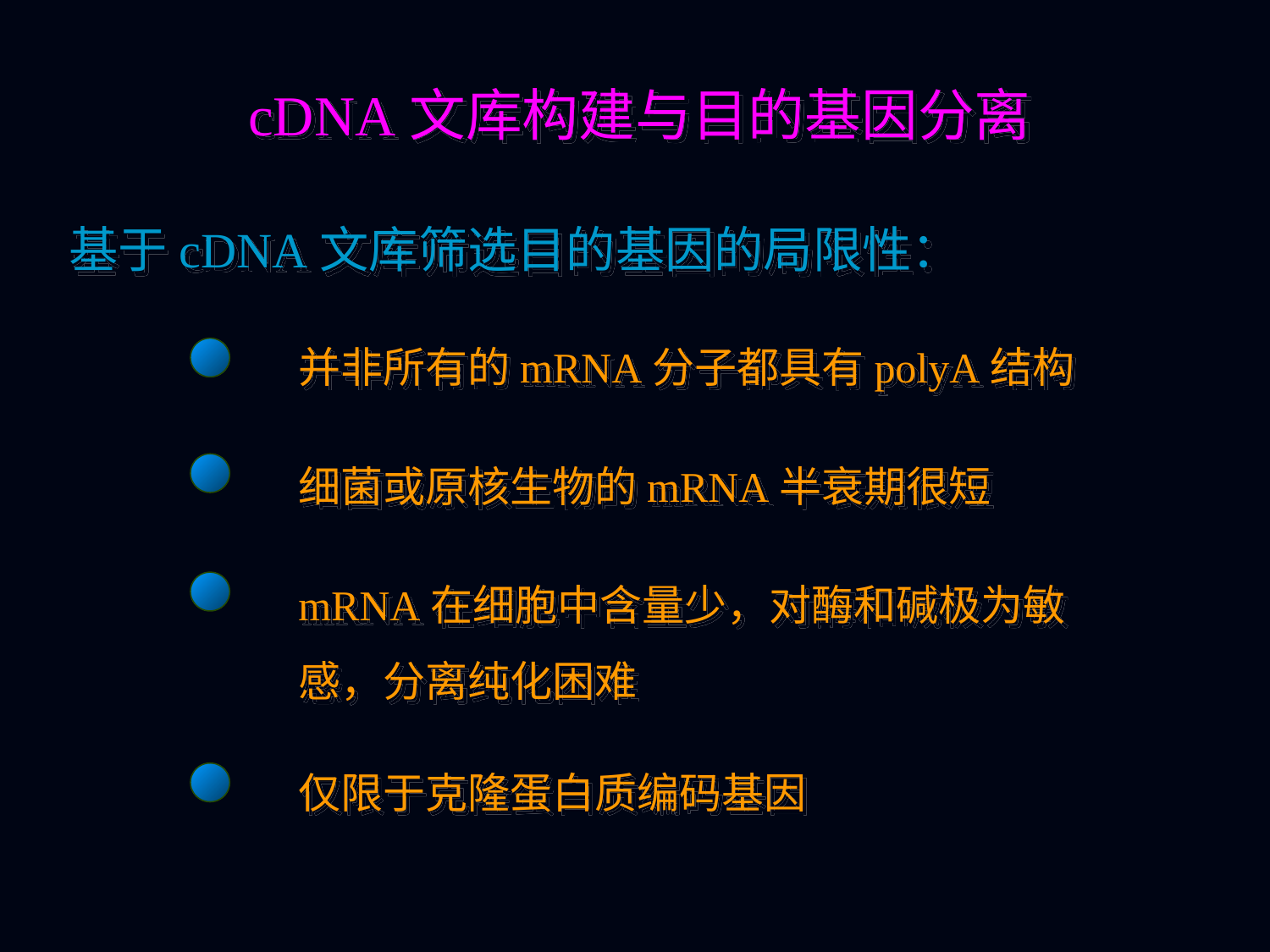

cDNA文库构建与目的基因分离
基于cDNA文库筛选目的基因的局限性：
并非所有的mRNA分子都具有polyA结构

细菌或原核生物的mRNA半衰期很短

mRNA在细胞中含量少，对酶和碱极为敏感，分离纯化困难

仅限于克隆蛋白质编码基因